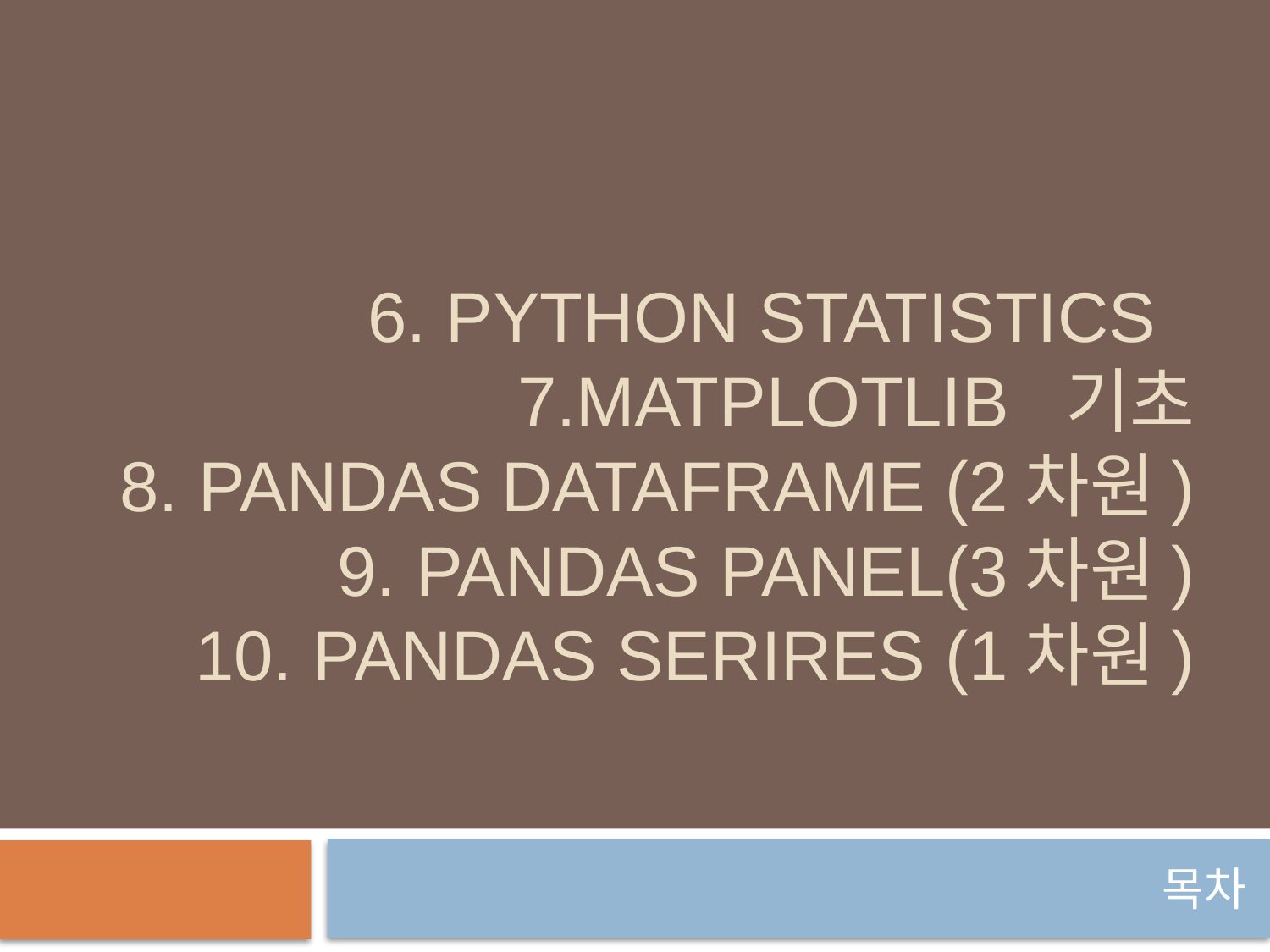

# 6. Python statistics 7.Matplotlib  기초 8. Pandas DataFrame (2차원) 9. Pandas panel(3차원) 10. Pandas Serires (1차원)
목차